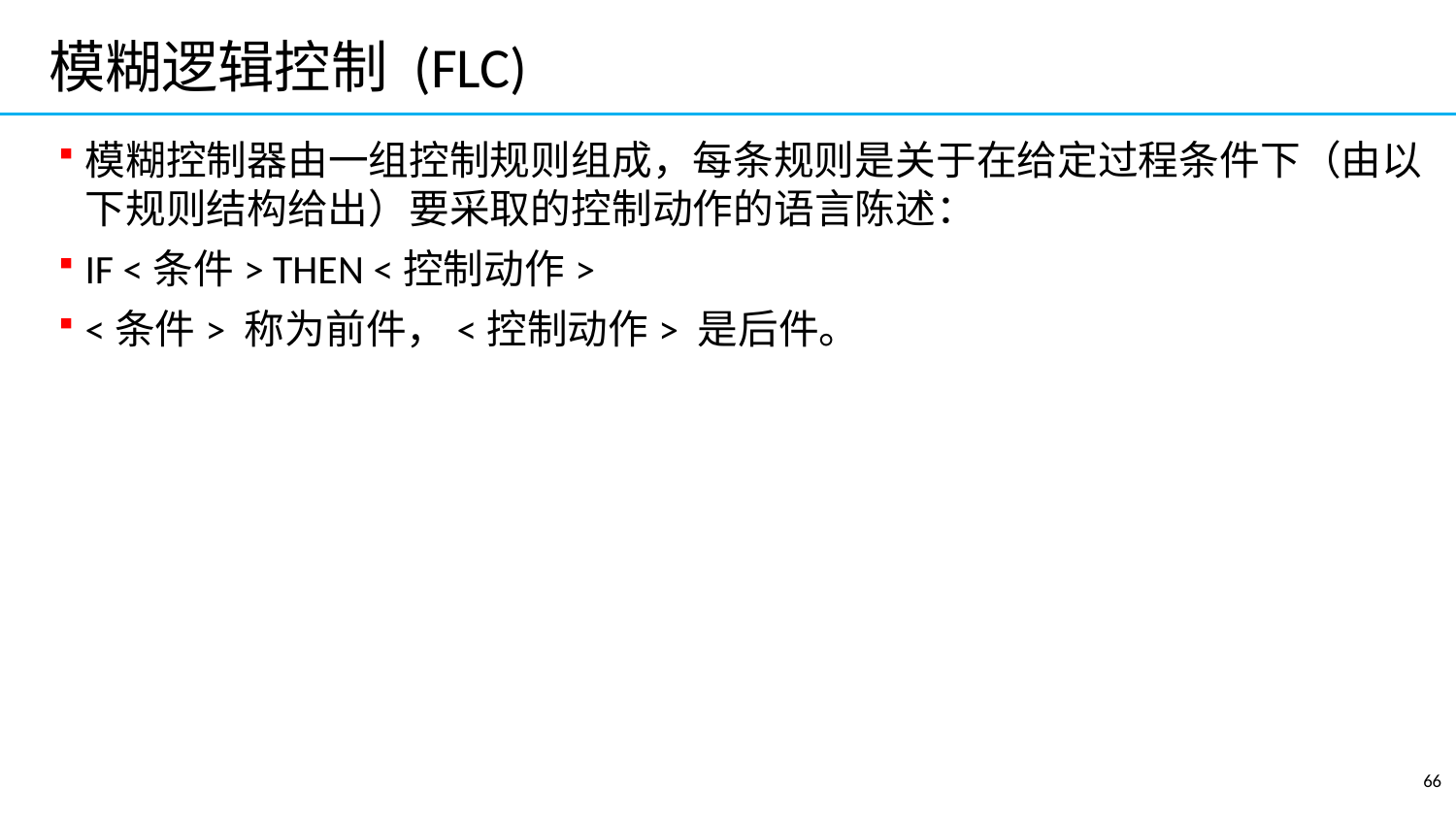

# 模糊逻辑控制 (FLC)
模糊控制器由一组控制规则组成，每条规则是关于在给定过程条件下（由以下规则结构给出）要采取的控制动作的语言陈述：
IF <条件> THEN <控制动作>
<条件> 称为前件，<控制动作> 是后件。
66